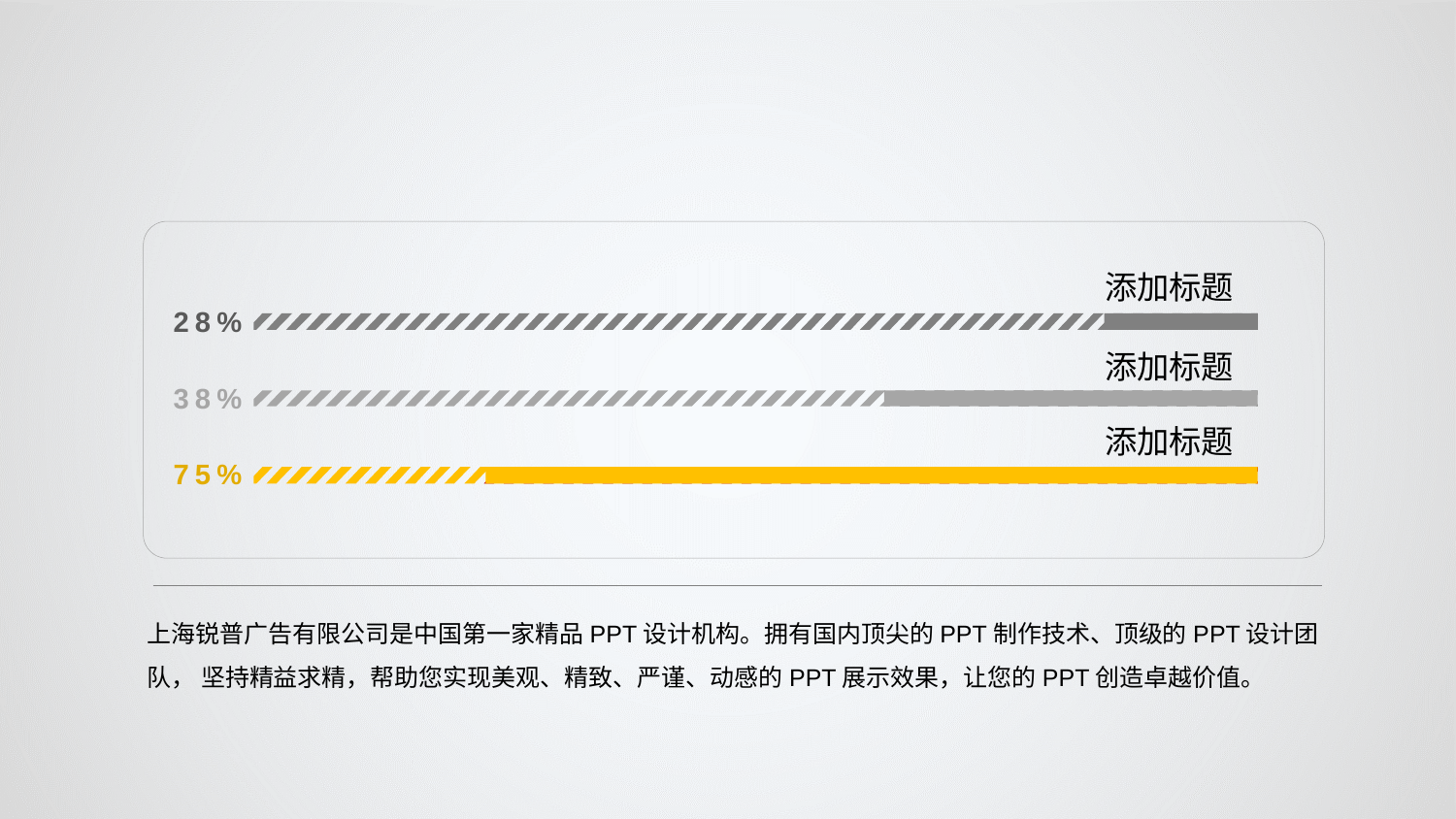

添加标题
28%

添加标题
38%

添加标题
75%

上海锐普广告有限公司是中国第一家精品PPT设计机构。拥有国内顶尖的PPT制作技术、顶级的PPT设计团队， 坚持精益求精，帮助您实现美观、精致、严谨、动感的PPT展示效果，让您的PPT创造卓越价值。